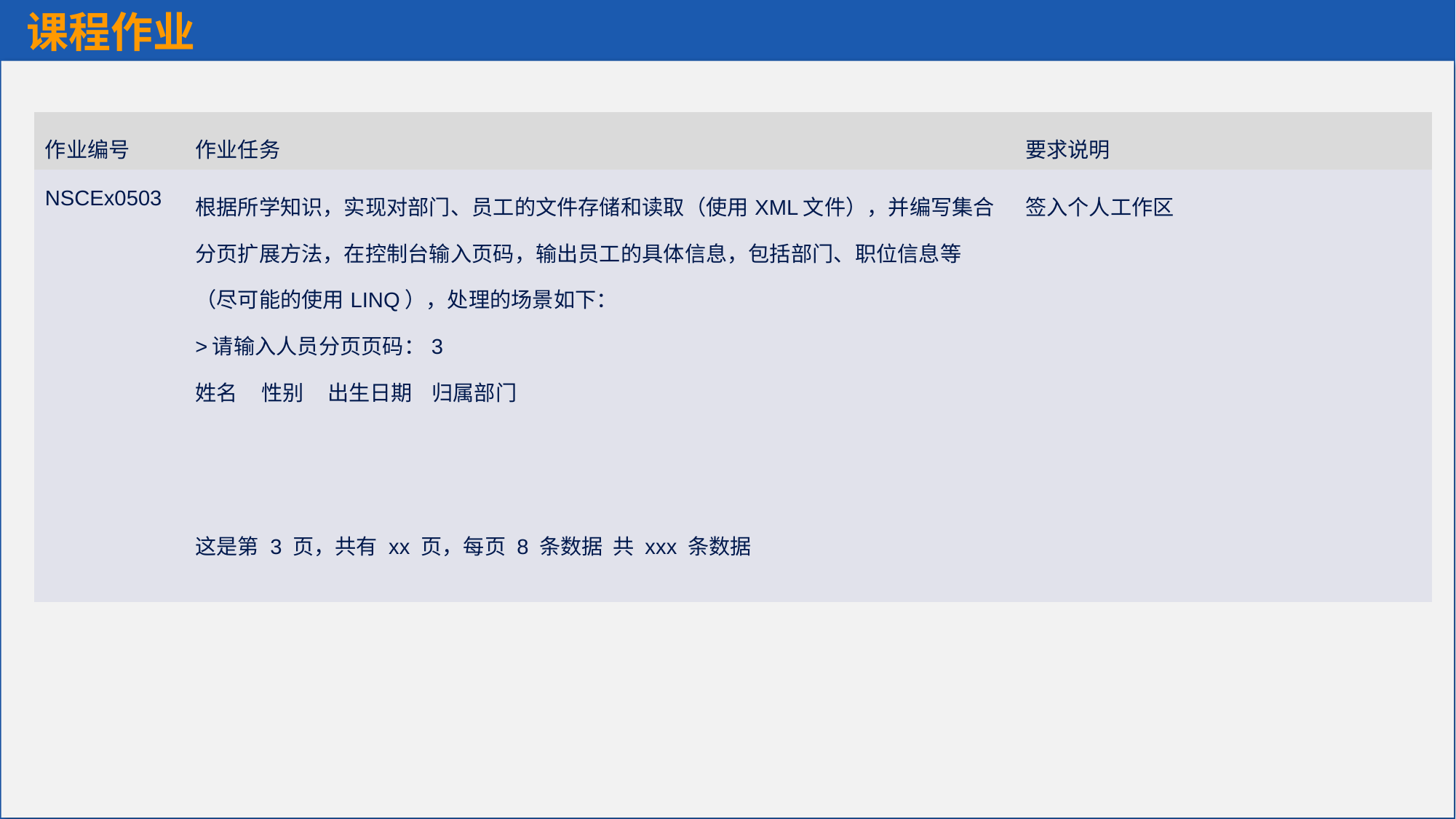

课程作业
| 作业编号 | 作业任务 | 要求说明 |
| --- | --- | --- |
| NSCEx0503 | 根据所学知识，实现对部门、员工的文件存储和读取（使用XML文件），并编写集合分页扩展方法，在控制台输入页码，输出员工的具体信息，包括部门、职位信息等（尽可能的使用LINQ），处理的场景如下： >请输入人员分页页码：3 姓名 性别 出生日期 归属部门 这是第 3 页，共有 xx 页，每页 8 条数据 共 xxx 条数据 | 签入个人工作区 |